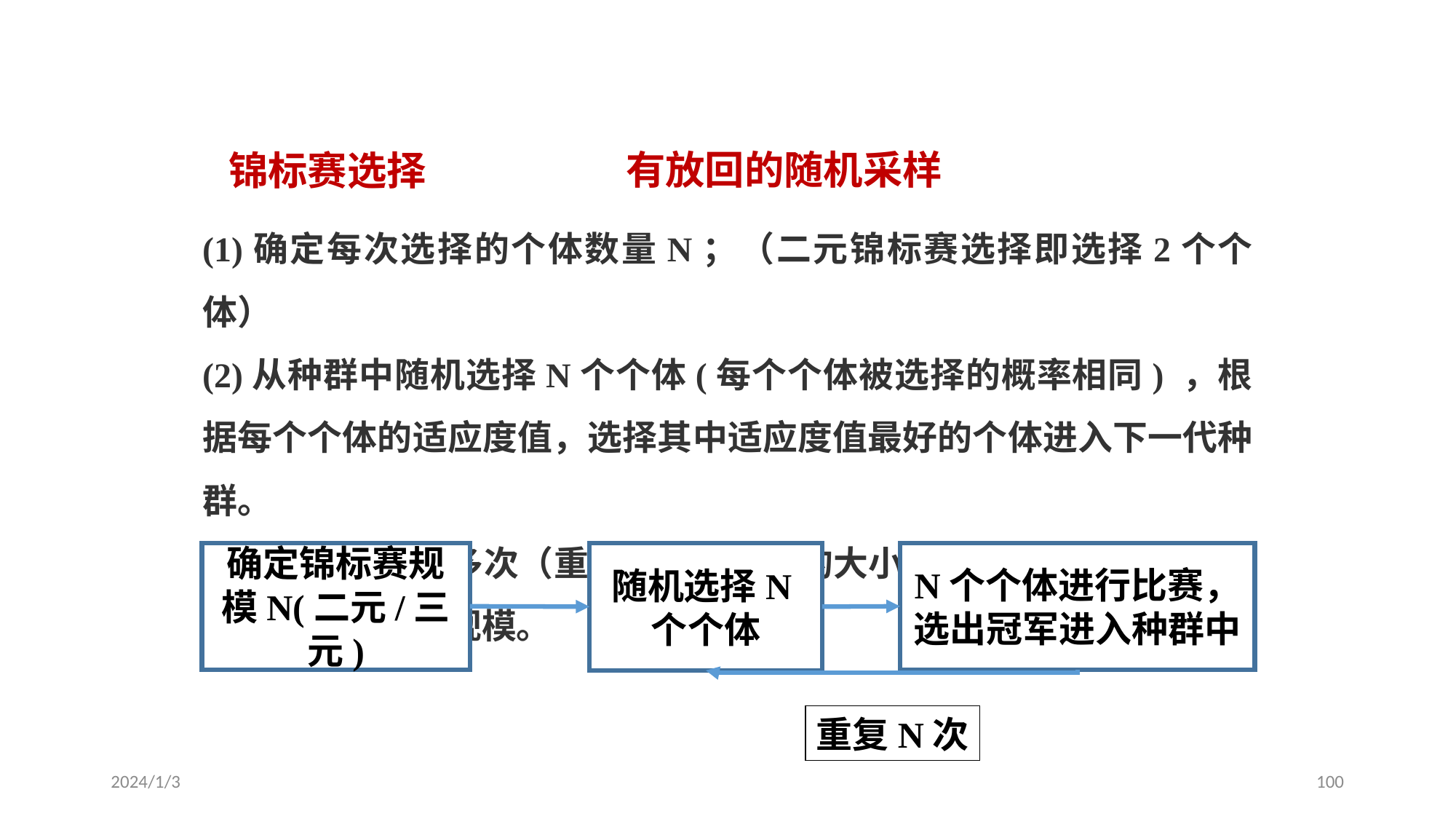

遗传算法—选择算子
有放回的随机采样
锦标赛选择
(1)确定每次选择的个体数量N；（二元锦标赛选择即选择2个个体）
(2)从种群中随机选择N个个体(每个个体被选择的概率相同) ，根据每个个体的适应度值，选择其中适应度值最好的个体进入下一代种群。
(3)重复步骤(2)多次（重复次数为种群的大小），直到新的种群规模达到原来的种群规模。
确定锦标赛规模N(二元/三元)
随机选择N个个体
N个个体进行比赛，选出冠军进入种群中
重复N次
2024/1/3
100